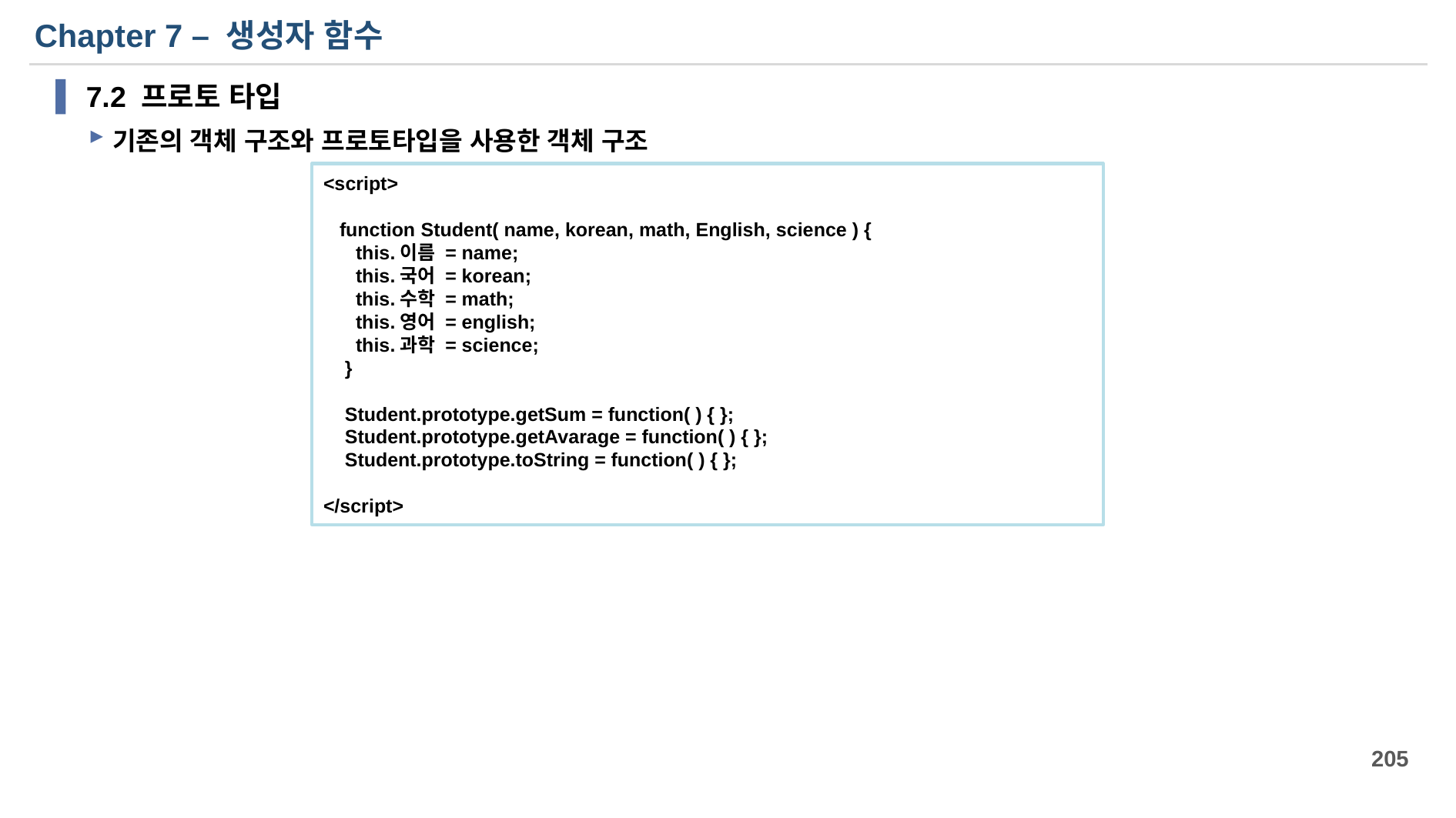

# Chapter 7 – 생성자 함수
7.2 프로토 타입
기존의 객체 구조와 프로토타입을 사용한 객체 구조

<script>

   function Student( name, korean, math, English, science ) {
      this.이름 = name;
      this.국어 = korean;
      this.수학 = math;
      this.영어 = english;
      this.과학 = science;
    }

    Student.prototype.getSum = function( ) { };
    Student.prototype.getAvarage = function( ) { };
    Student.prototype.toString = function( ) { };

</script>
205